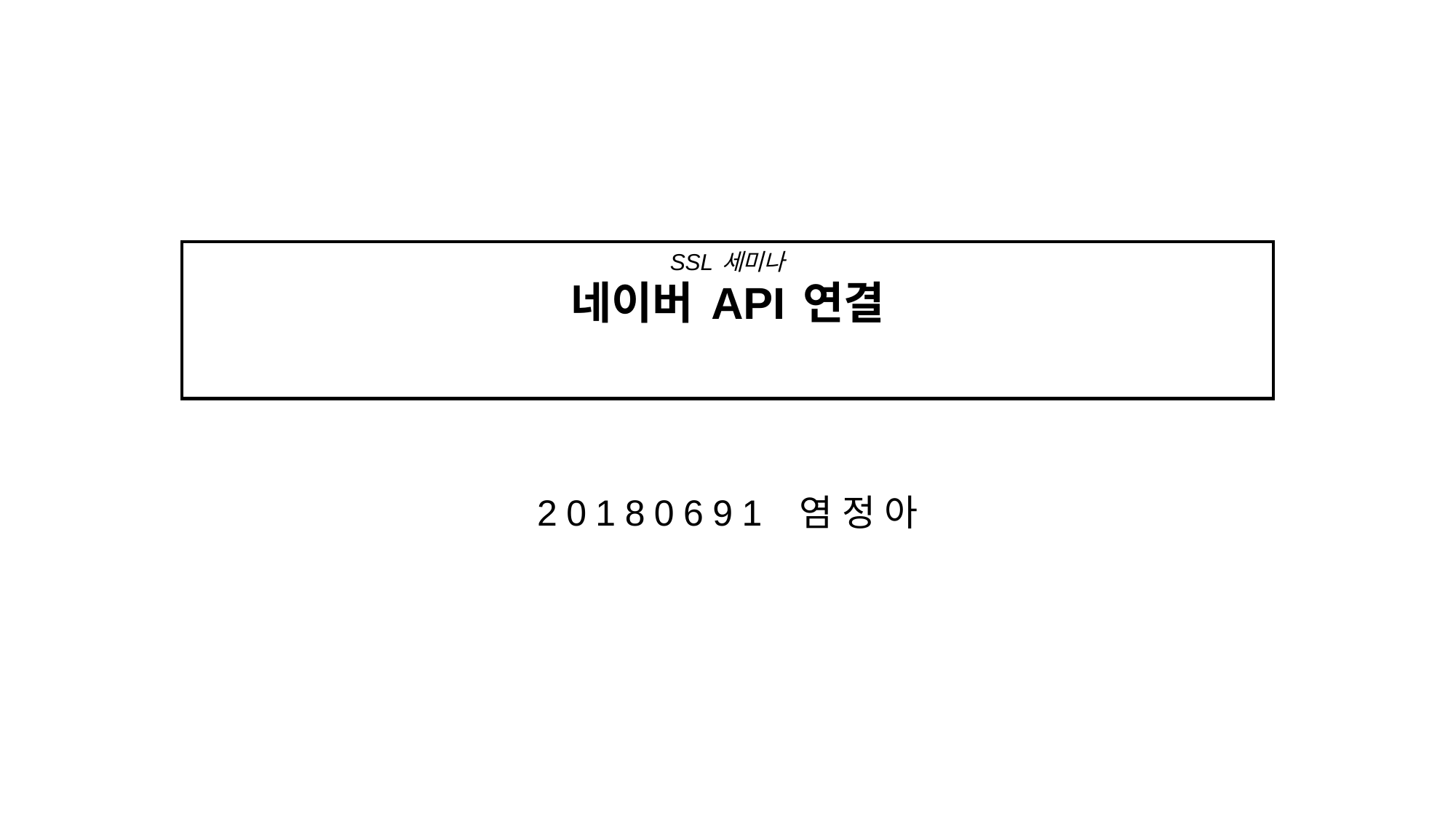

# SSL 세미나 네이버 API 연결
20180691 염정아